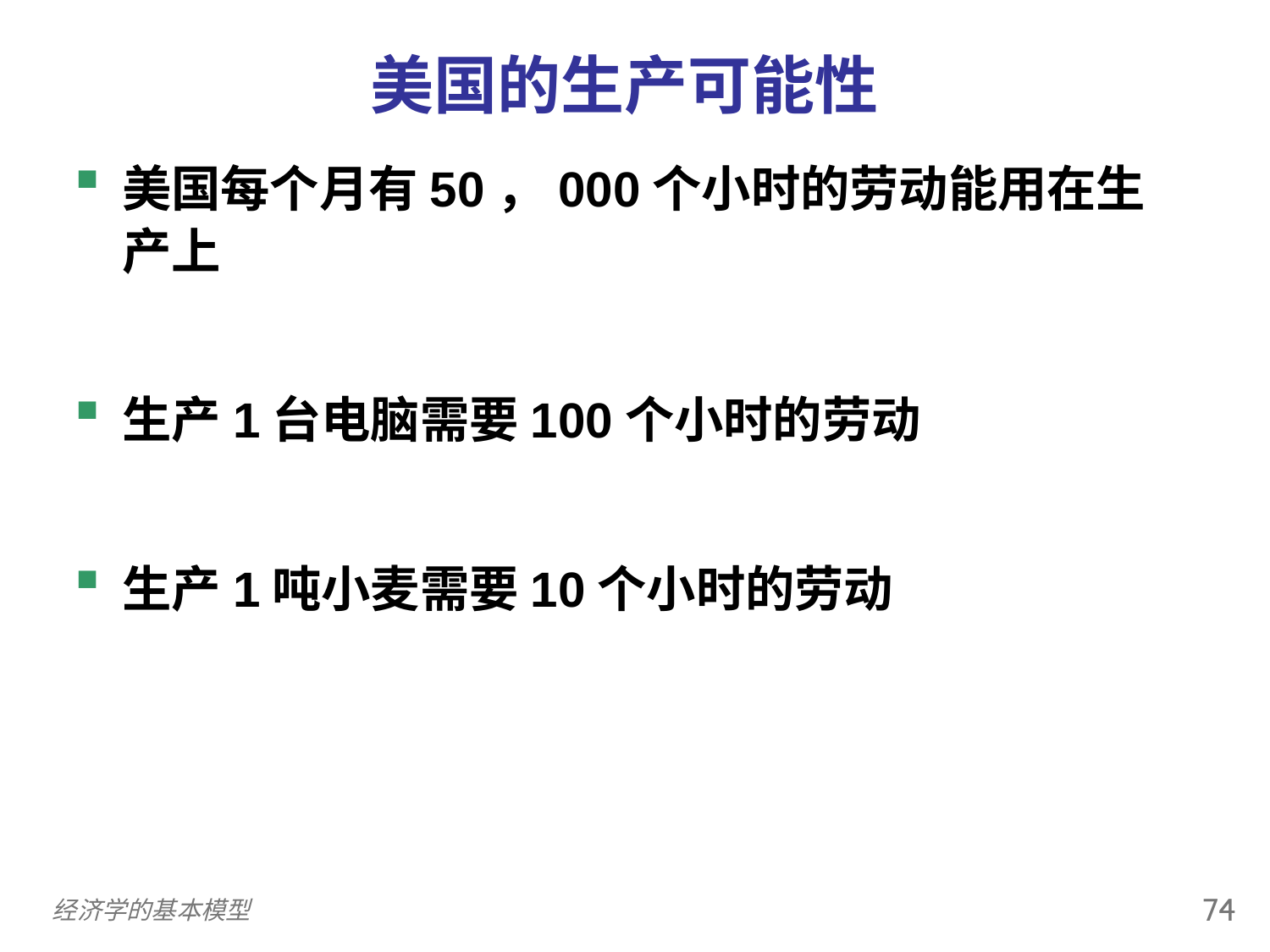

美国的生产可能性
0
美国每个月有50，000个小时的劳动能用在生产上

生产1台电脑需要100个小时的劳动

生产1吨小麦需要10个小时的劳动
74
经济学的基本模型